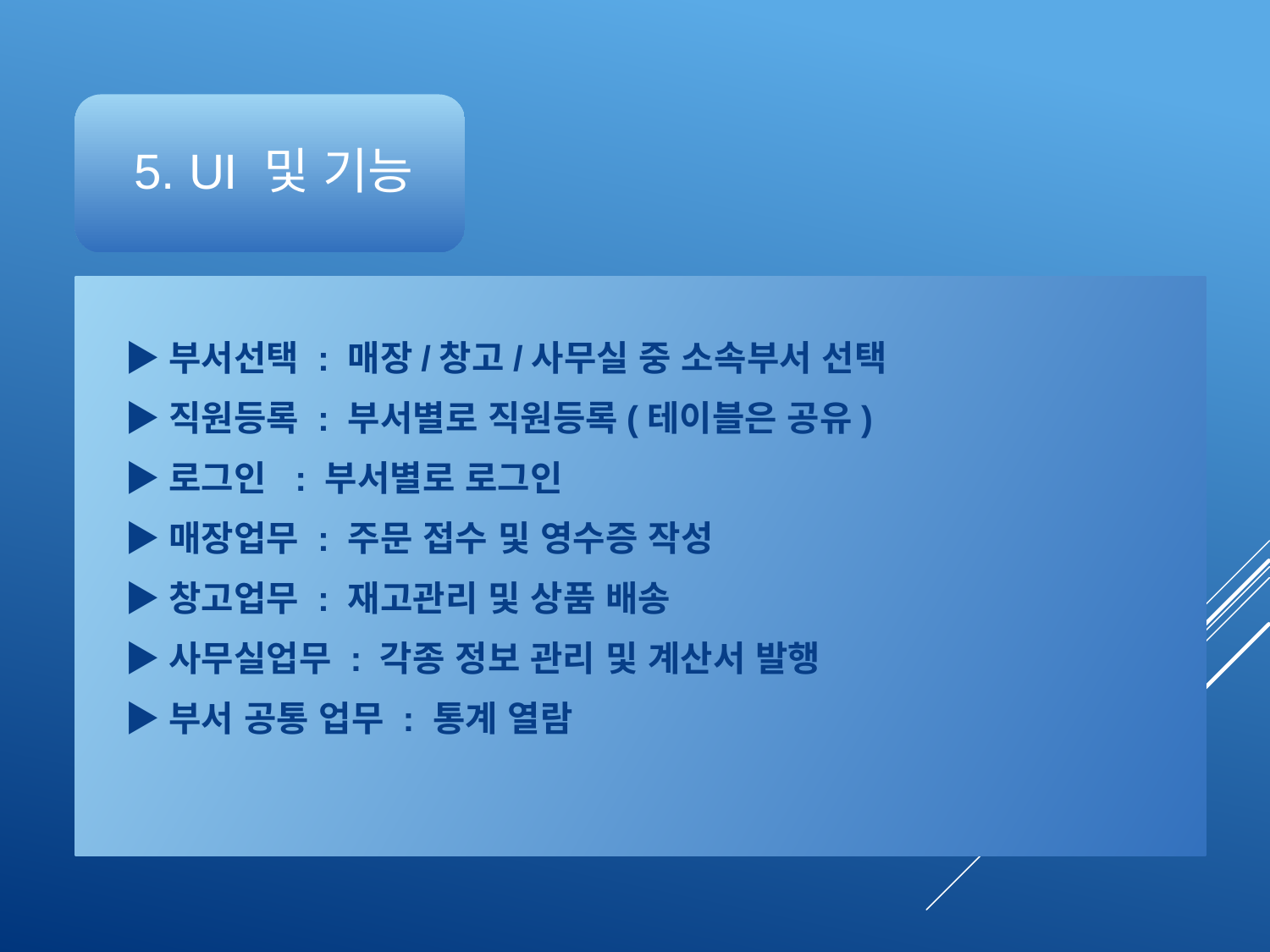

5. UI 및 기능
▶부서선택 : 매장/창고/사무실 중 소속부서 선택
▶직원등록 : 부서별로 직원등록(테이블은 공유)
▶로그인  : 부서별로 로그인
▶매장업무 : 주문 접수 및 영수증 작성
▶창고업무 : 재고관리 및 상품 배송
▶사무실업무 : 각종 정보 관리 및 계산서 발행
▶부서 공통 업무 : 통계 열람